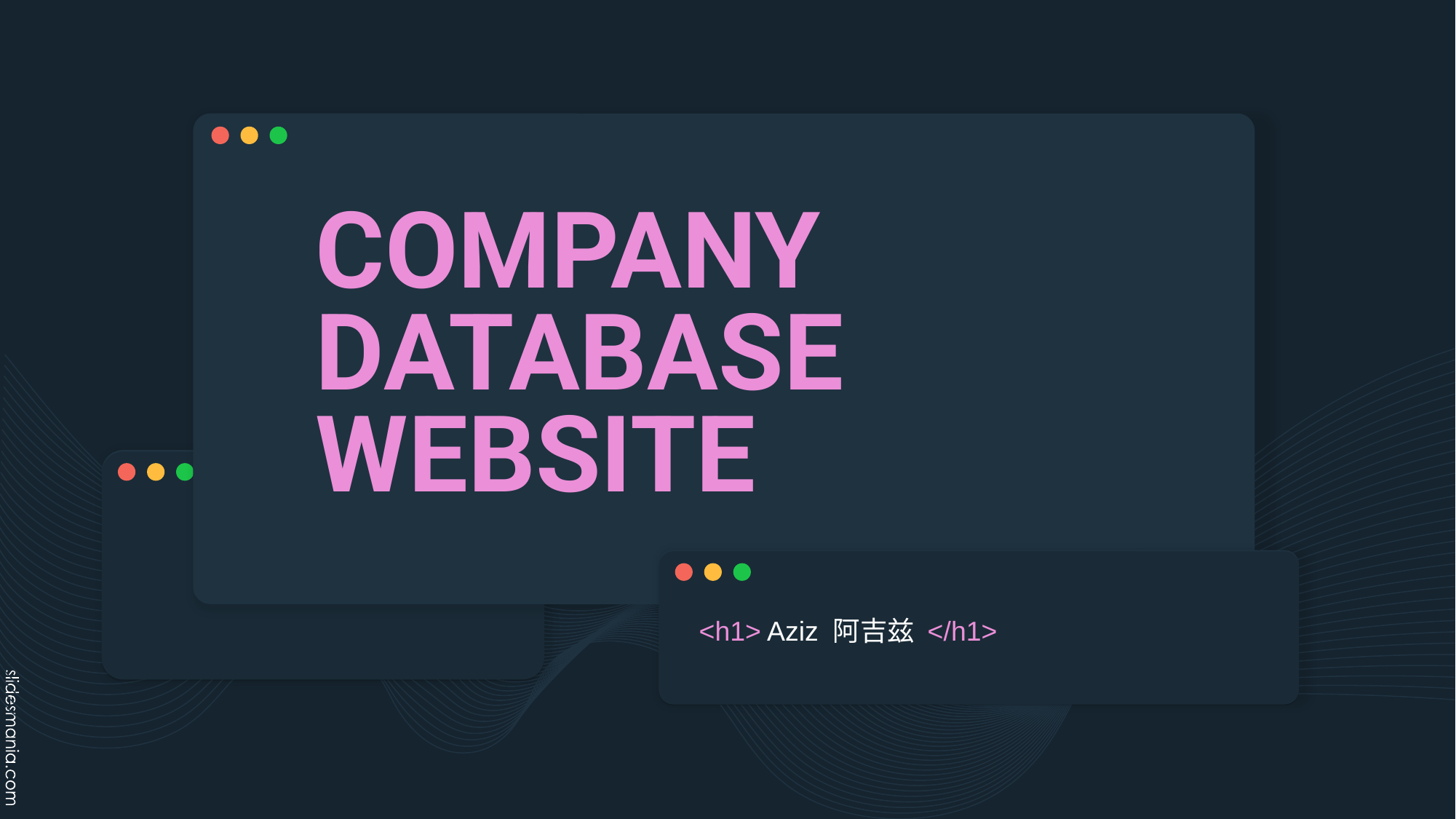

# COMPANY DATABASE WEBSITE
<h1> Aziz 阿吉兹 </h1>